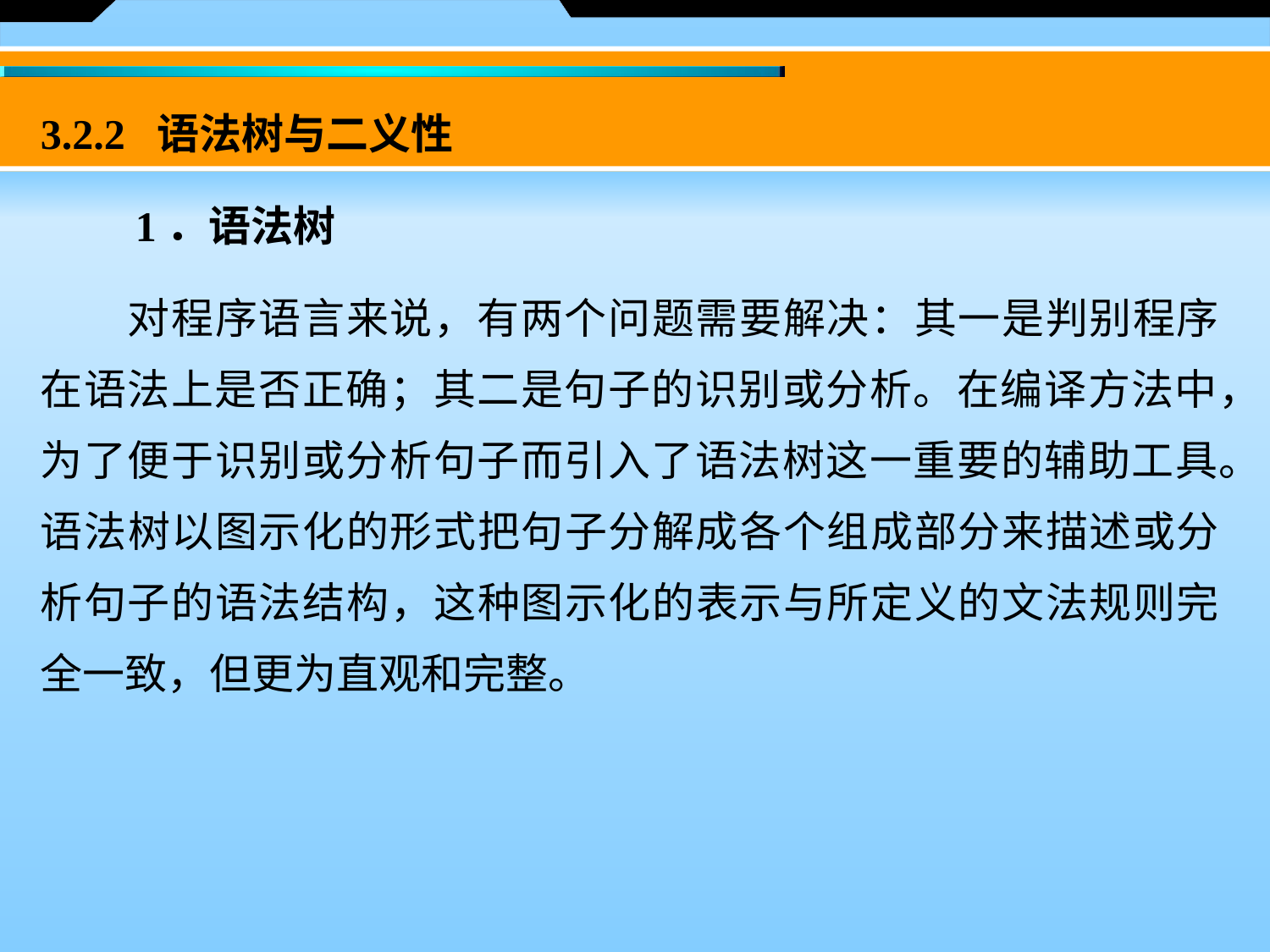

3.2.2  语法树与二义性
　　1．语法树
　　对程序语言来说，有两个问题需要解决：其一是判别程序在语法上是否正确；其二是句子的识别或分析。在编译方法中，为了便于识别或分析句子而引入了语法树这一重要的辅助工具。语法树以图示化的形式把句子分解成各个组成部分来描述或分析句子的语法结构，这种图示化的表示与所定义的文法规则完全一致，但更为直观和完整。